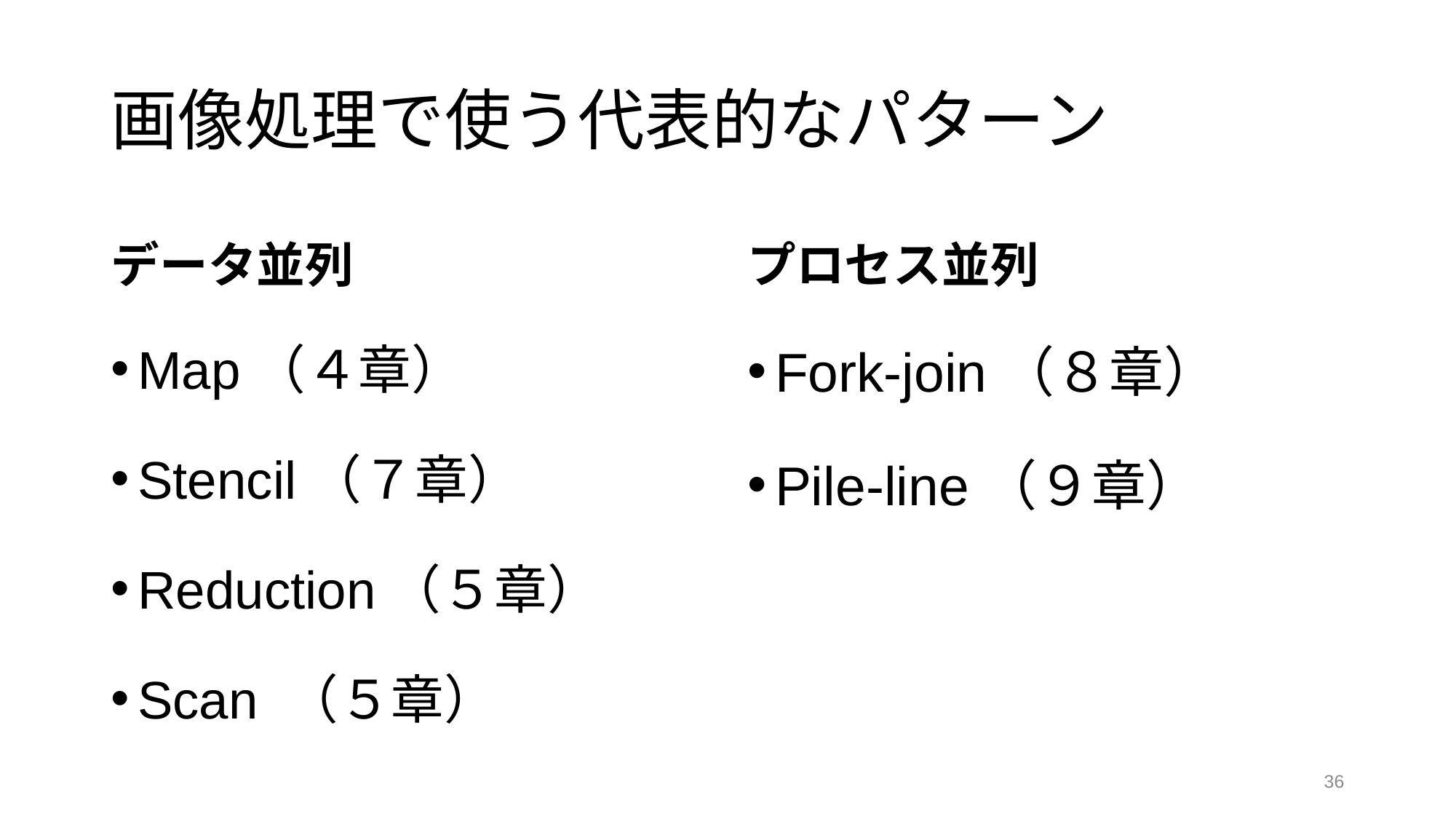

# 画像処理で使う代表的なパターン
データ並列
プロセス並列
Map（４章）
Stencil（７章）
Reduction（５章）
Scan （５章）

Fork-join（８章）
Pile-line（９章）

36